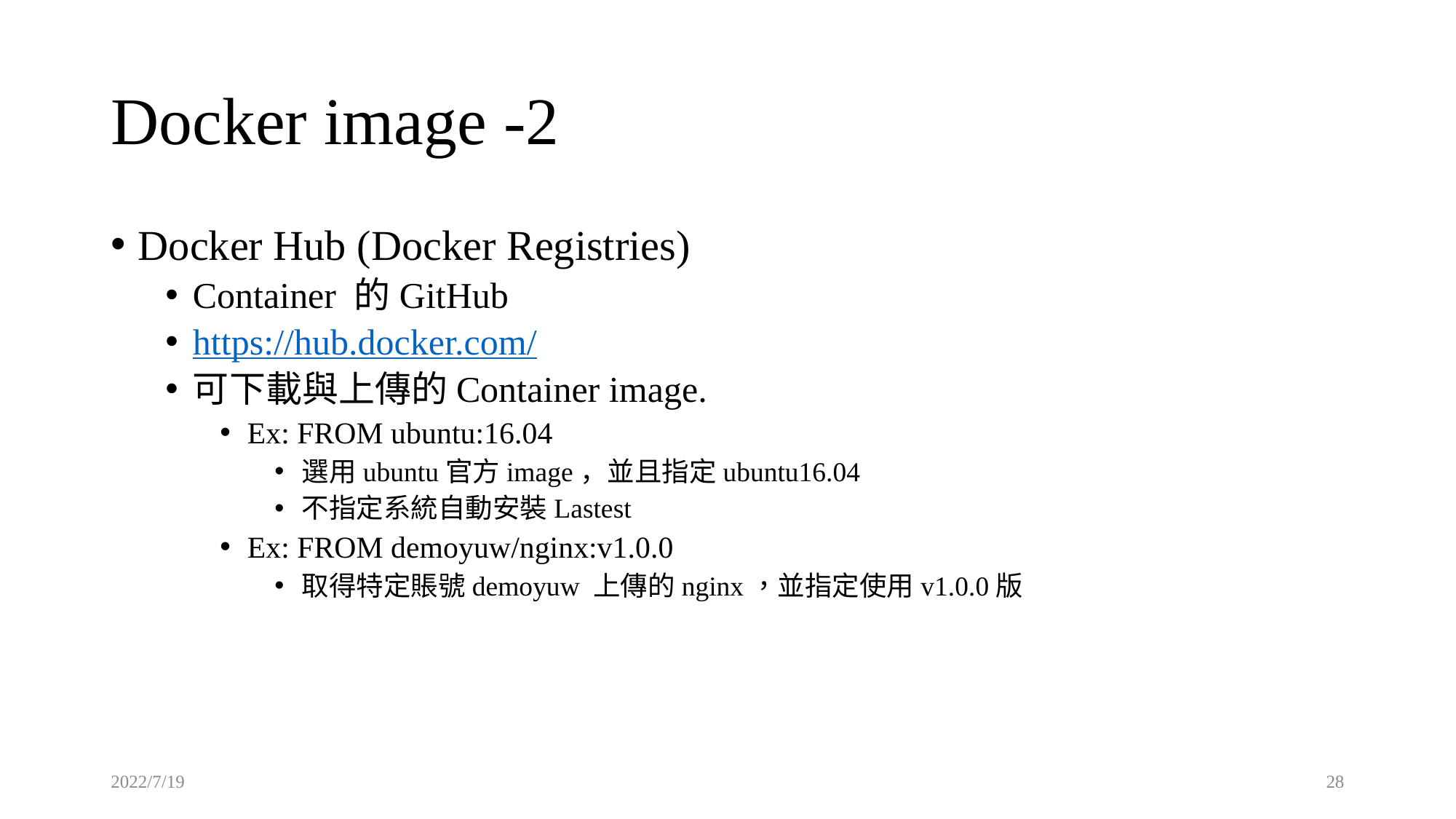

# Docker image -2
Docker Hub (Docker Registries)
Container 的GitHub
https://hub.docker.com/
可下載與上傳的Container image.
Ex: FROM ubuntu:16.04
選用ubuntu官方image，並且指定ubuntu16.04
不指定系統自動安裝Lastest
Ex: FROM demoyuw/nginx:v1.0.0
取得特定賬號demoyuw 上傳的nginx，並指定使用v1.0.0版
2022/7/19
28